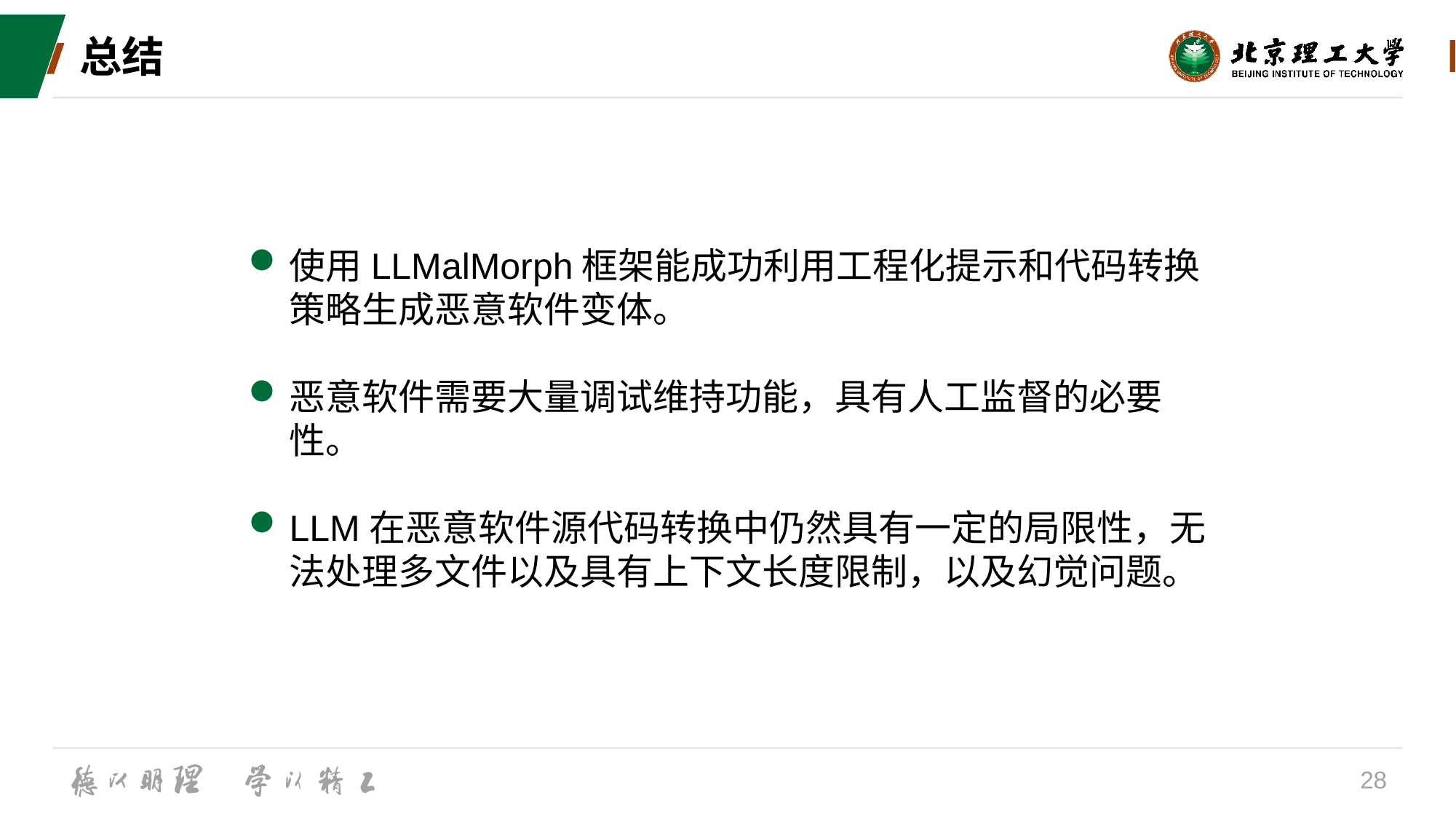

# 总结
使用LLMalMorph框架能成功利用工程化提示和代码转换策略生成恶意软件变体。

恶意软件需要大量调试维持功能，具有人工监督的必要性。

LLM在恶意软件源代码转换中仍然具有一定的局限性，无法处理多文件以及具有上下文长度限制，以及幻觉问题。